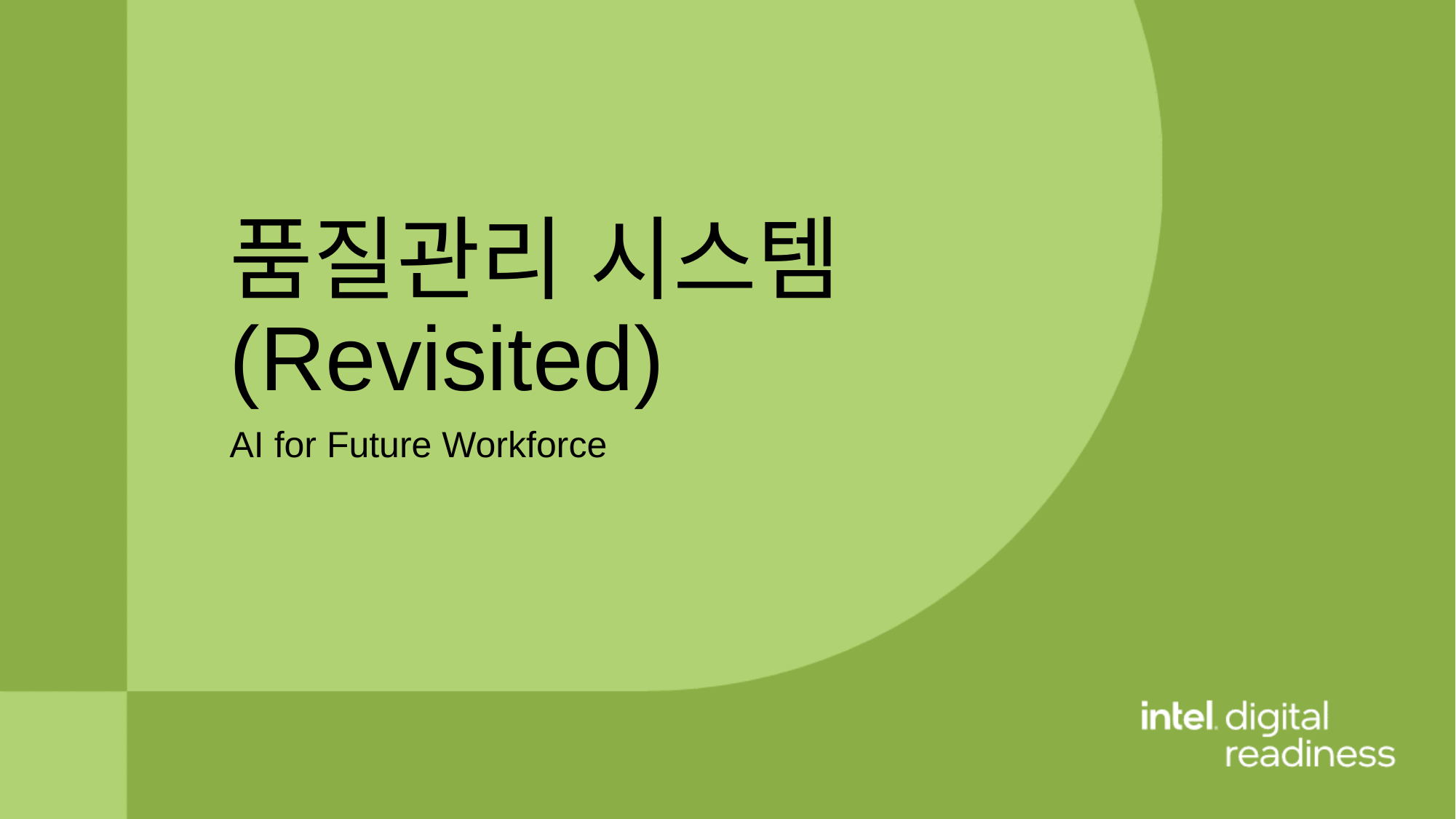

품질관리 시스템 (Revisited)
AI for Future Workforce